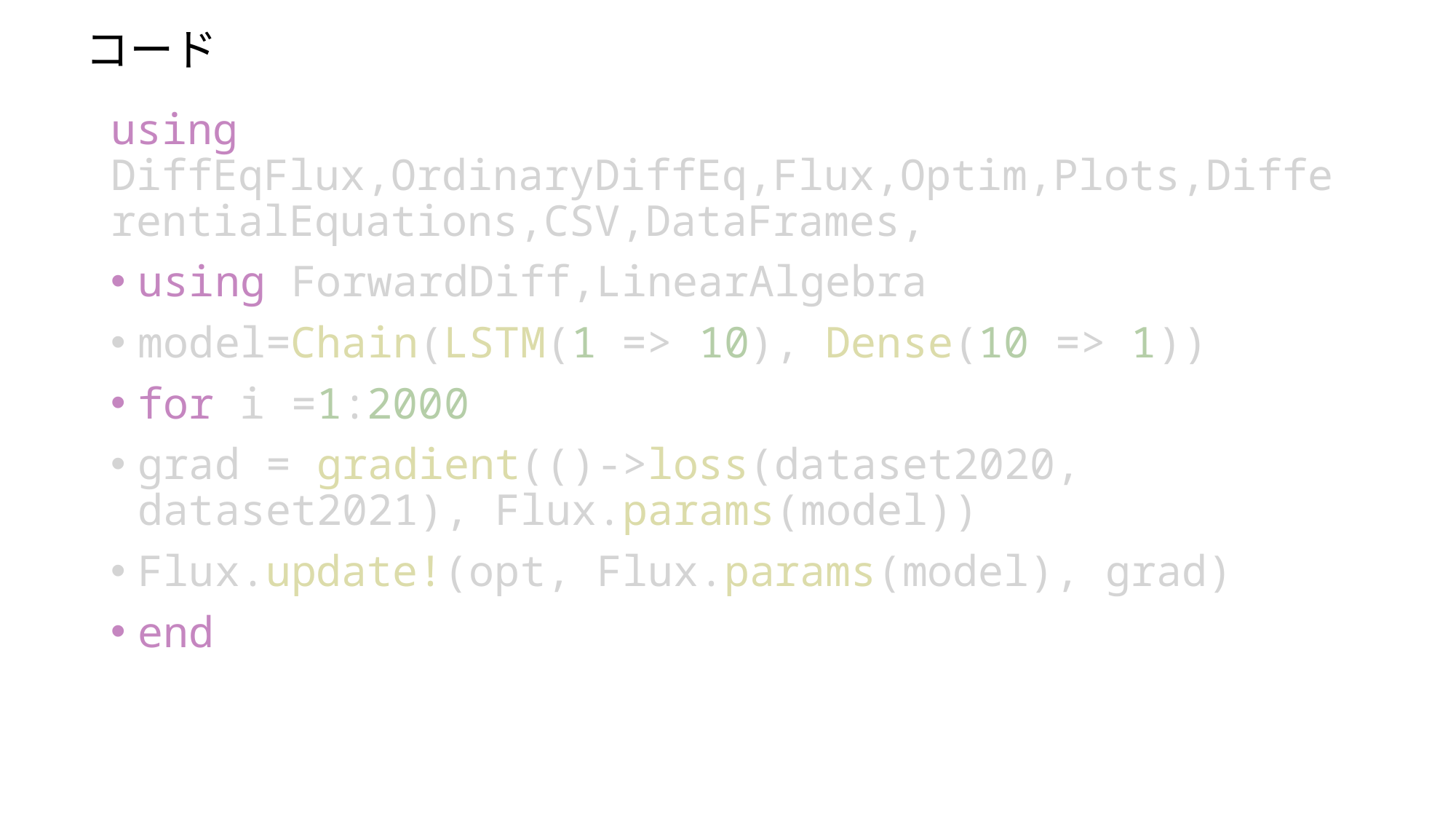

# コード
using DiffEqFlux,OrdinaryDiffEq,Flux,Optim,Plots,DifferentialEquations,CSV,DataFrames,
using ForwardDiff,LinearAlgebra
model=Chain(LSTM(1 => 10), Dense(10 => 1))
for i =1:2000
grad = gradient(()->loss(dataset2020, dataset2021), Flux.params(model))
Flux.update!(opt, Flux.params(model), grad)
end